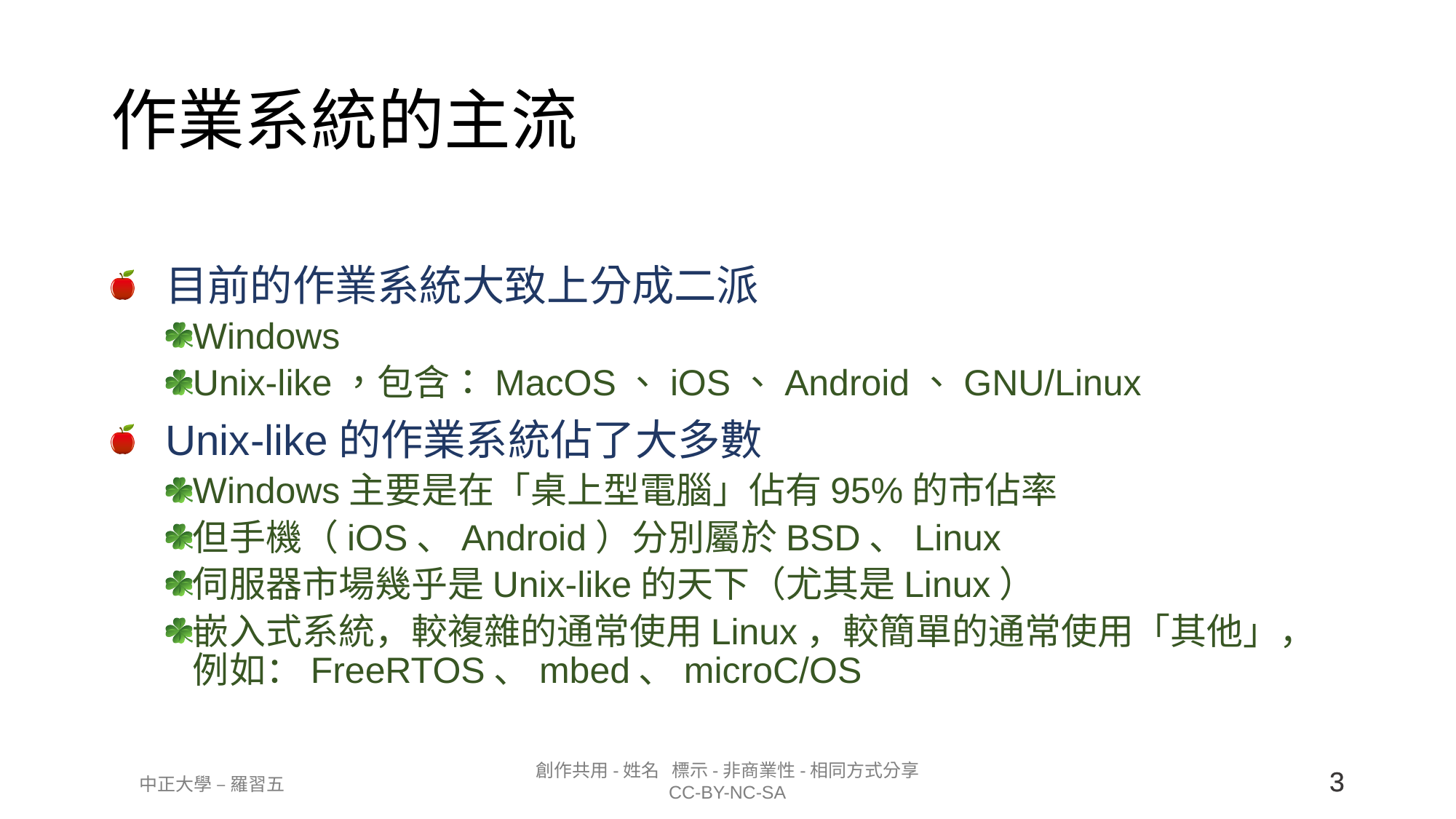

# 作業系統的主流
目前的作業系統大致上分成二派
Windows
Unix-like，包含：MacOS、iOS、Android、GNU/Linux
Unix-like的作業系統佔了大多數
Windows主要是在「桌上型電腦」佔有95%的市佔率
但手機（iOS、Android）分別屬於BSD、Linux
伺服器市場幾乎是Unix-like的天下（尤其是Linux）
嵌入式系統，較複雜的通常使用Linux，較簡單的通常使用「其他」，例如：FreeRTOS、mbed、microC/OS